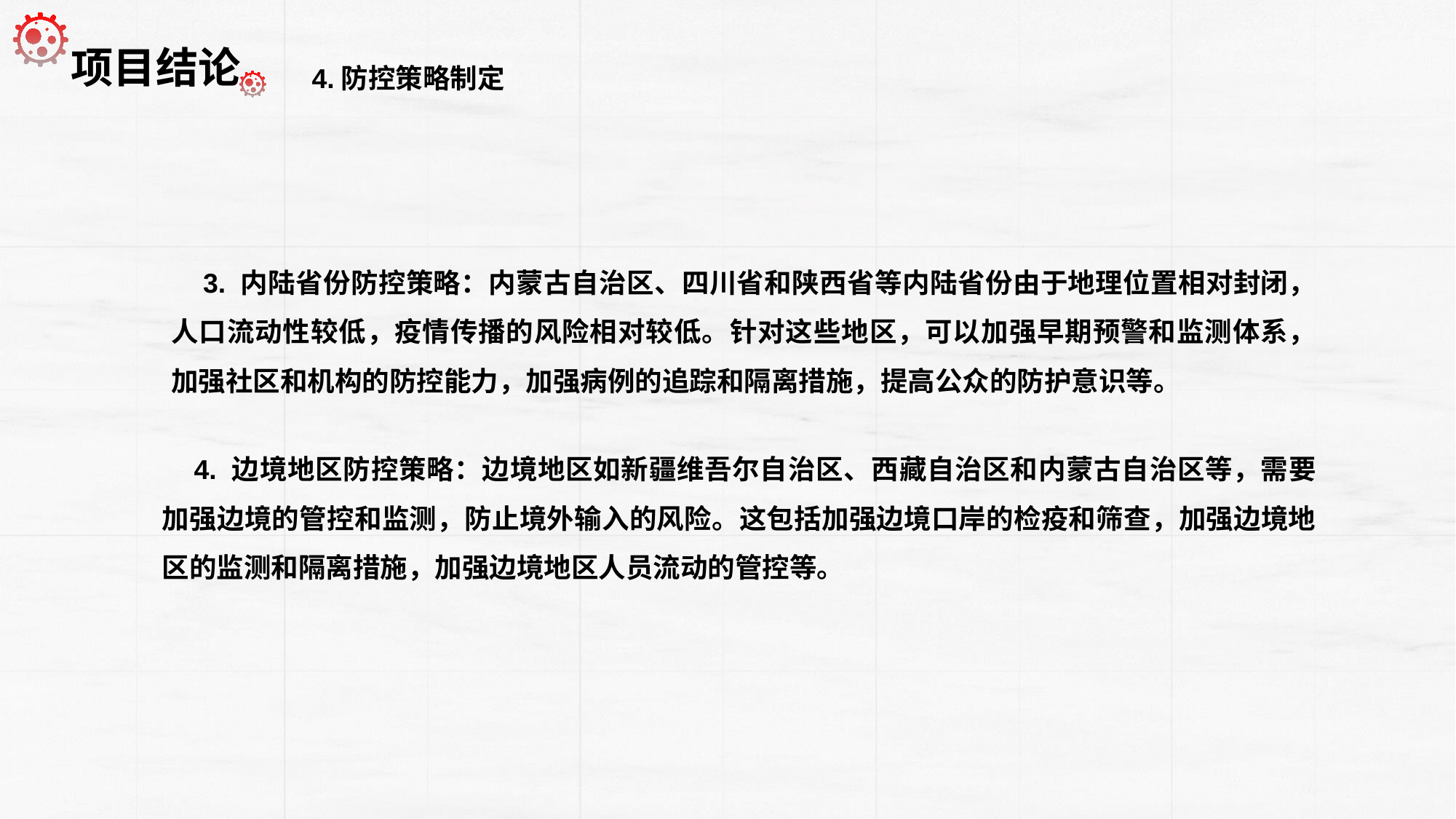

4.防控策略制定

 项目结论

3. 内陆省份防控策略：内蒙古自治区、四川省和陕西省等内陆省份由于地理位置相对封闭，人口流动性较低，疫情传播的风险相对较低。针对这些地区，可以加强早期预警和监测体系，加强社区和机构的防控能力，加强病例的追踪和隔离措施，提高公众的防护意识等。
4. 边境地区防控策略：边境地区如新疆维吾尔自治区、西藏自治区和内蒙古自治区等，需要加强边境的管控和监测，防止境外输入的风险。这包括加强边境口岸的检疫和筛查，加强边境地区的监测和隔离措施，加强边境地区人员流动的管控等。